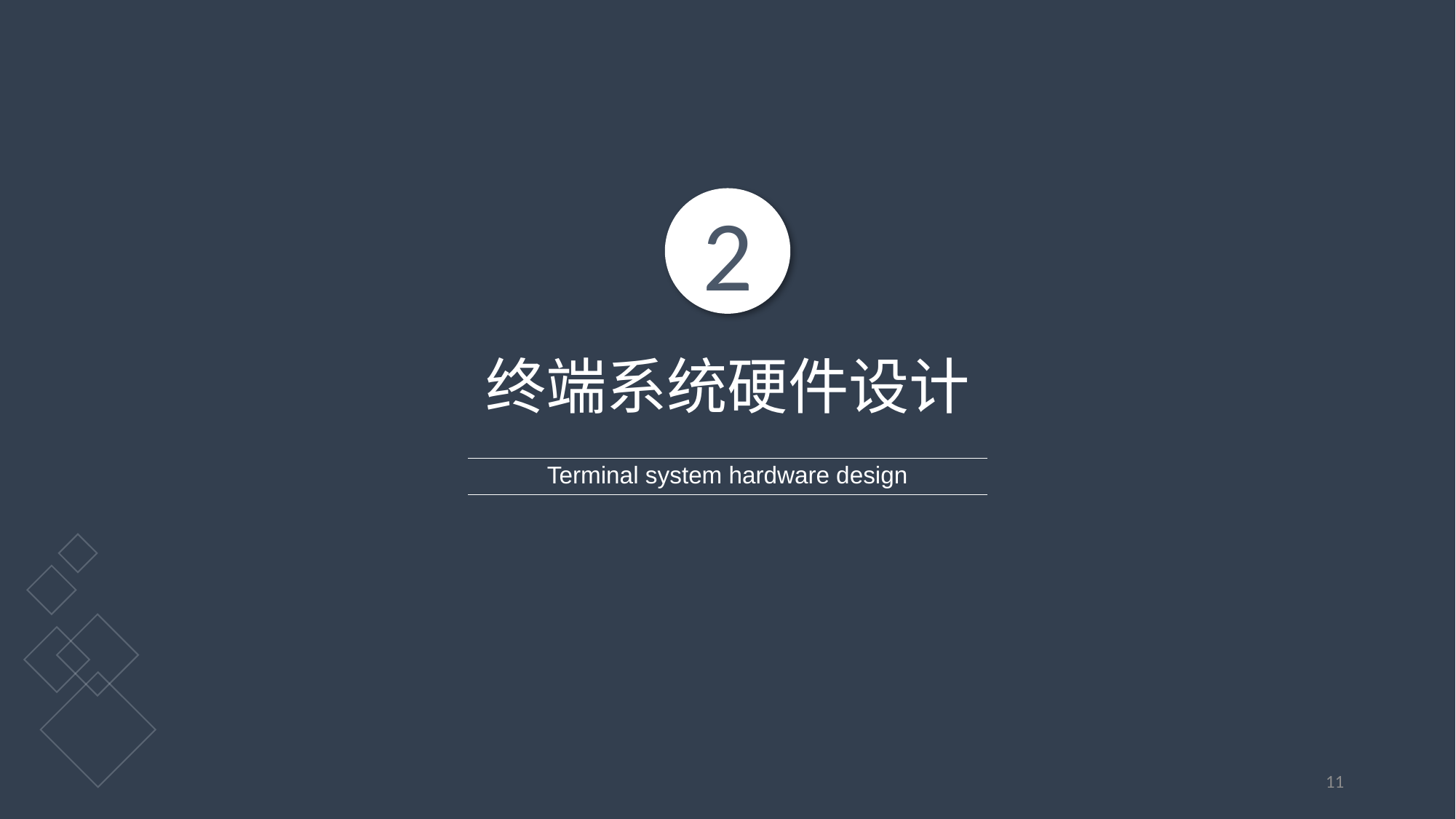

2
终端系统硬件设计
Terminal system hardware design

11